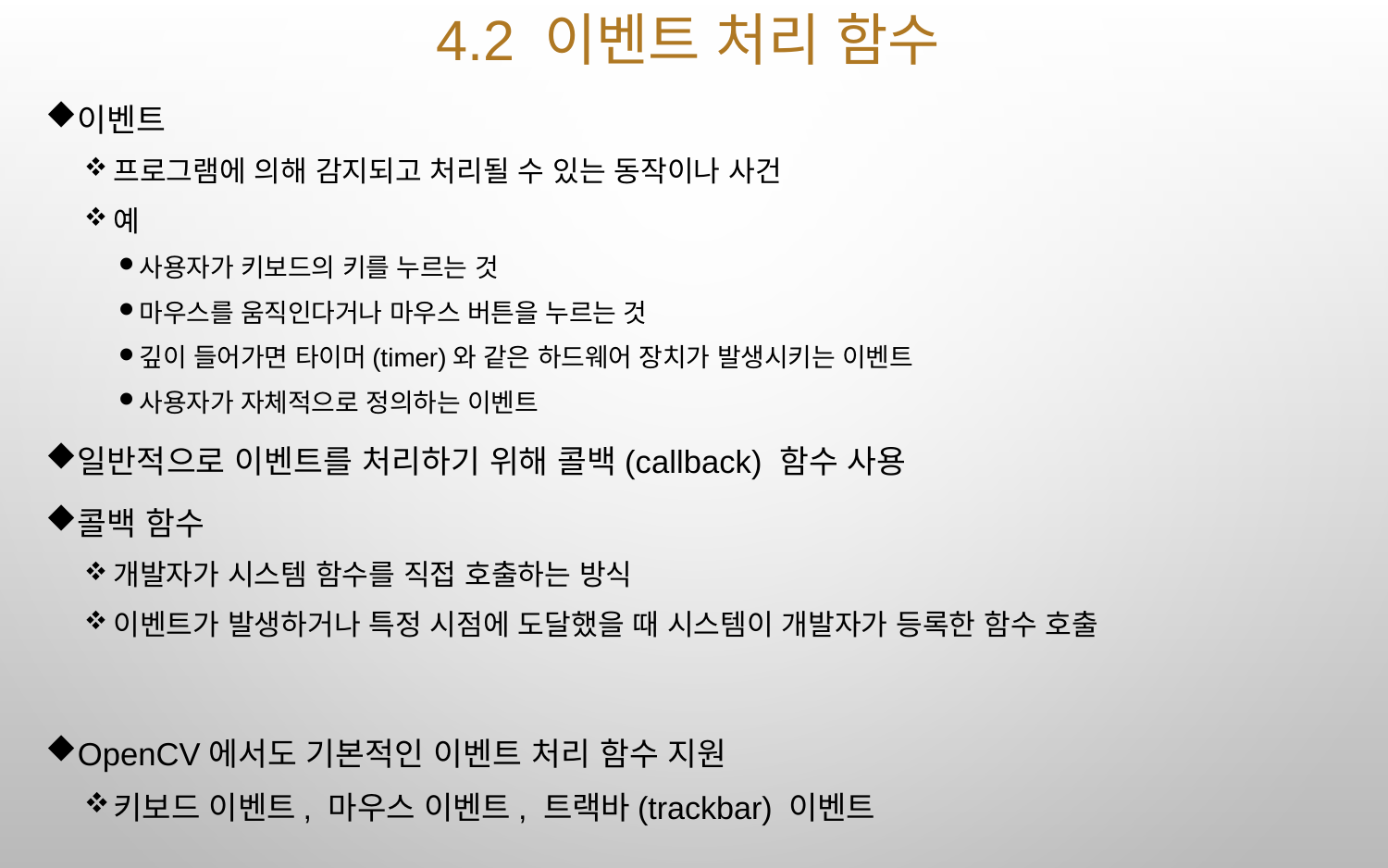

# 4.2 이벤트 처리 함수
이벤트
프로그램에 의해 감지되고 처리될 수 있는 동작이나 사건
예
사용자가 키보드의 키를 누르는 것
마우스를 움직인다거나 마우스 버튼을 누르는 것
깊이 들어가면 타이머(timer)와 같은 하드웨어 장치가 발생시키는 이벤트
사용자가 자체적으로 정의하는 이벤트
일반적으로 이벤트를 처리하기 위해 콜백(callback) 함수 사용
콜백 함수
개발자가 시스템 함수를 직접 호출하는 방식
이벤트가 발생하거나 특정 시점에 도달했을 때 시스템이 개발자가 등록한 함수 호출

OpenCV에서도 기본적인 이벤트 처리 함수 지원
키보드 이벤트, 마우스 이벤트, 트랙바(trackbar) 이벤트